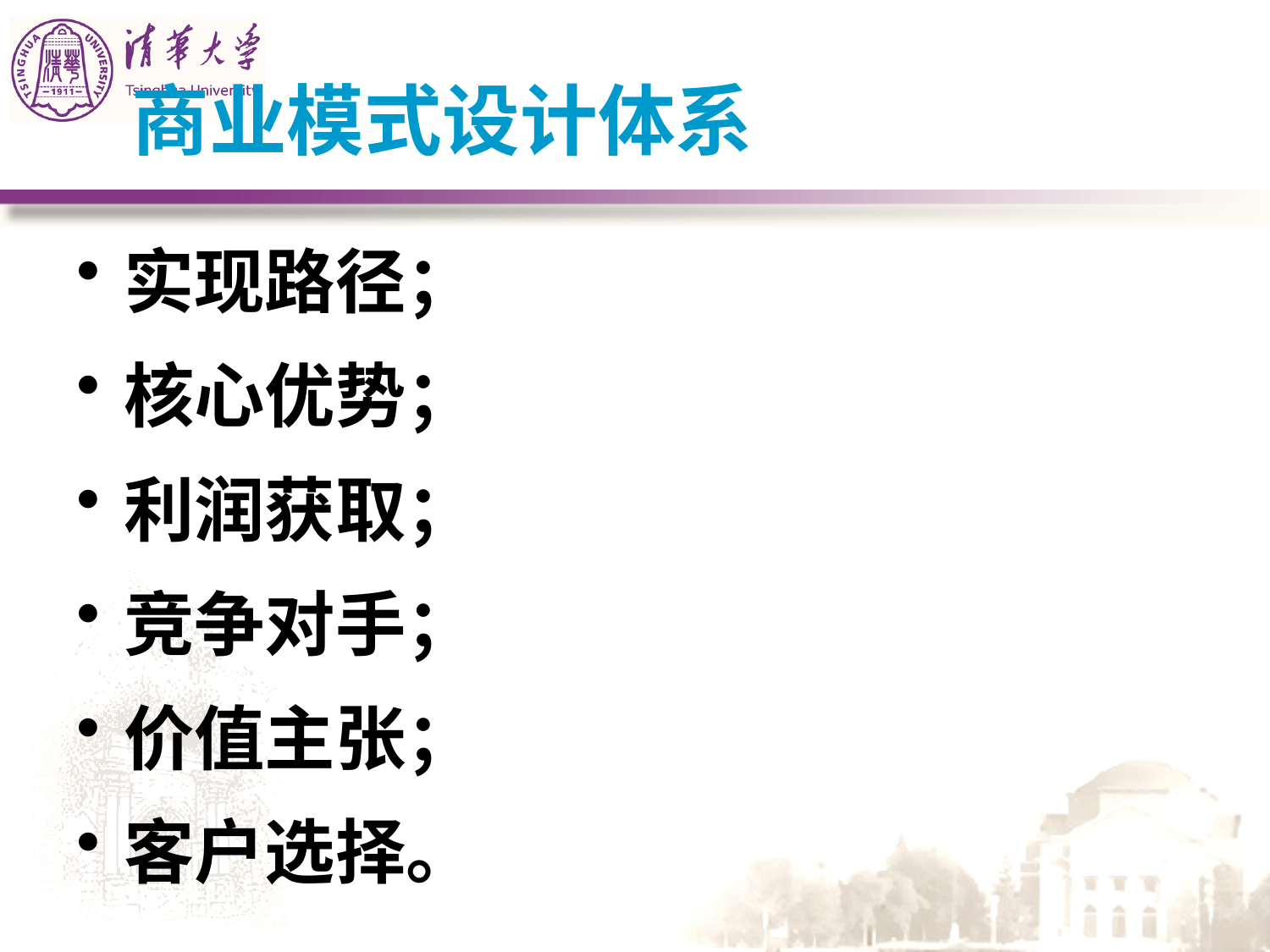

# 商业模式设计体系
实现路径；
核心优势；
利润获取；
竞争对手；
价值主张；
客户选择。